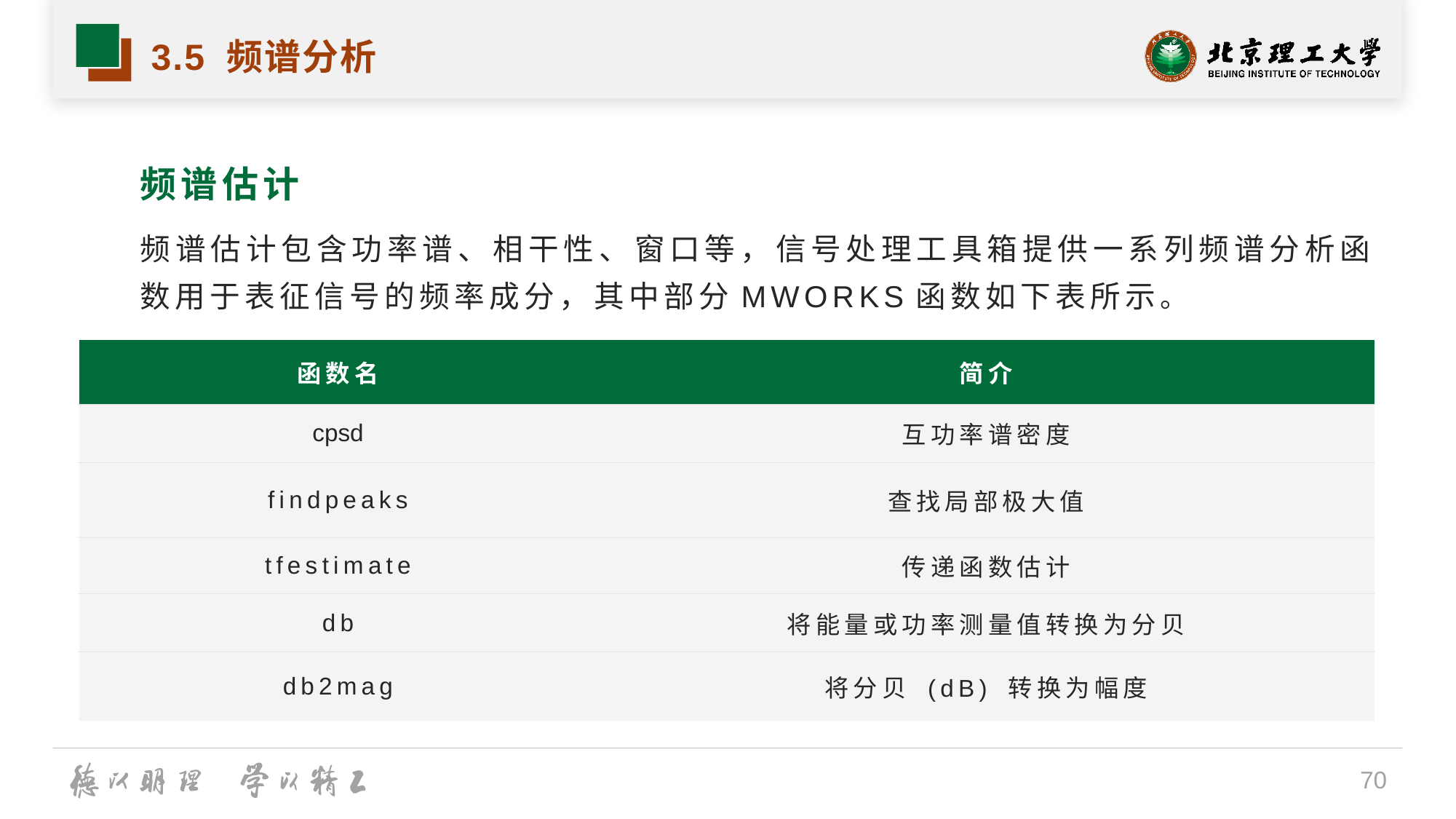

# 3.5 频谱分析
频谱估计
频谱估计包含功率谱、相干性、窗口等，信号处理工具箱提供一系列频谱分析函数用于表征信号的频率成分，其中部分MWORKS函数如下表所示。
| 函数名 | 简介 |
| --- | --- |
| cpsd | 互功率谱密度 |
| findpeaks | 查找局部极大值 |
| tfestimate | 传递函数估计 |
| db | 将能量或功率测量值转换为分贝 |
| db2mag | 将分贝 (dB) 转换为幅度 |